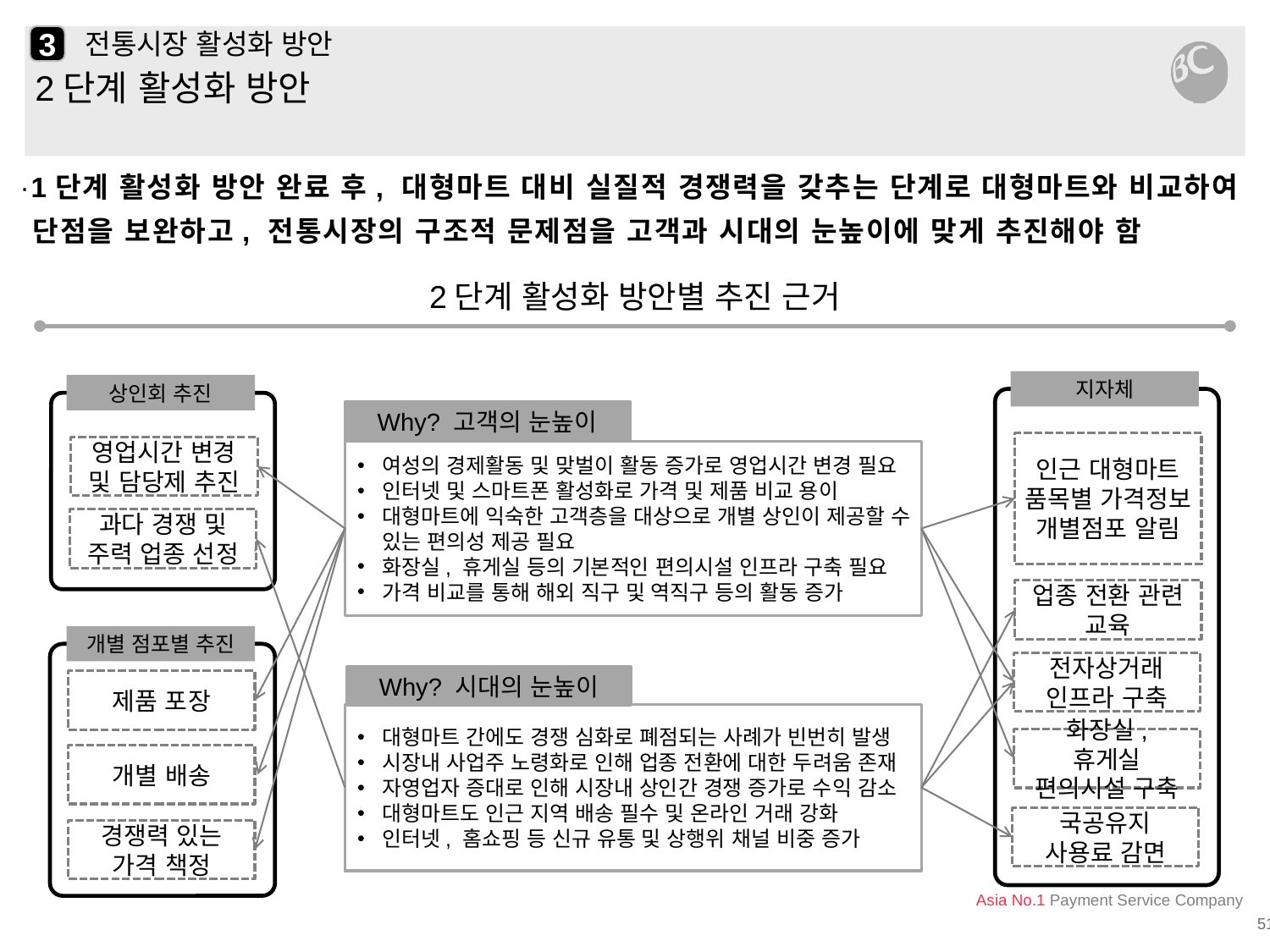

3
# 전통시장 활성화 방안
2단계 활성화 방안
·1단계 활성화 방안 완료 후, 대형마트 대비 실질적 경쟁력을 갖추는 단계로 대형마트와 비교하여 단점을 보완하고, 전통시장의 구조적 문제점을 고객과 시대의 눈높이에 맞게 추진해야 함
2단계 활성화 방안별 추진 근거
지자체
상인회 추진

Why? 고객의 눈높이
인근 대형마트
품목별 가격정보
개별점포 알림
영업시간 변경 및 담당제 추진
여성의 경제활동 및 맞벌이 활동 증가로 영업시간 변경 필요
인터넷 및 스마트폰 활성화로 가격 및 제품 비교 용이
대형마트에 익숙한 고객층을 대상으로 개별 상인이 제공할 수 있는 편의성 제공 필요
화장실, 휴게실 등의 기본적인 편의시설 인프라 구축 필요
가격 비교를 통해 해외 직구 및 역직구 등의 활동 증가
과다 경쟁 및 주력 업종 선정
업종 전환 관련
교육
개별 점포별 추진

전자상거래
인프라 구축
Why? 시대의 눈높이
제품 포장
대형마트 간에도 경쟁 심화로 폐점되는 사례가 빈번히 발생
시장내 사업주 노령화로 인해 업종 전환에 대한 두려움 존재
자영업자 증대로 인해 시장내 상인간 경쟁 증가로 수익 감소
대형마트도 인근 지역 배송 필수 및 온라인 거래 강화
인터넷, 홈쇼핑 등 신규 유통 및 상행위 채널 비중 증가
화장실, 휴게실
편의시설 구축
개별 배송
국공유지 사용료 감면
경쟁력 있는
가격 책정